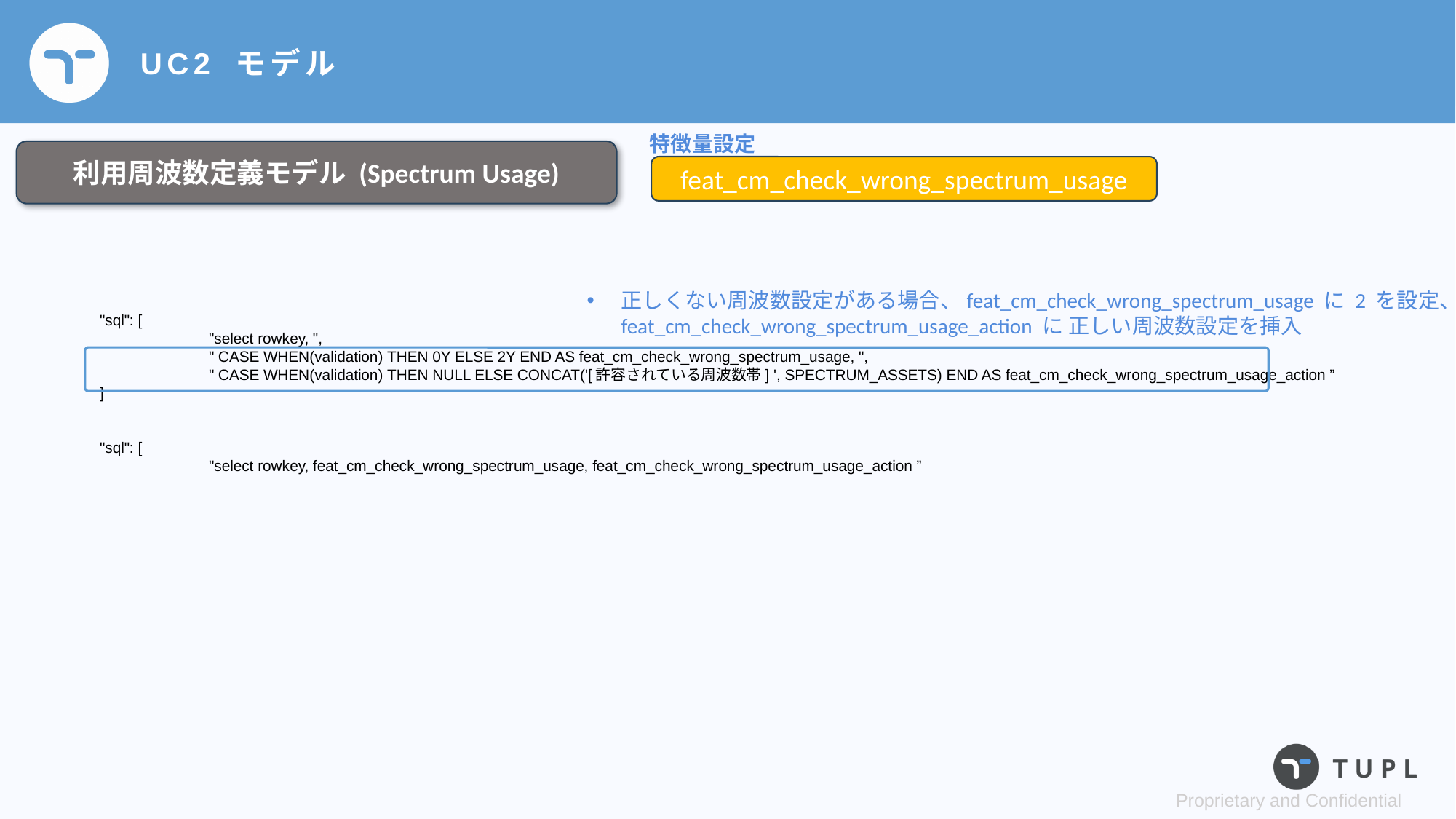

# UC2 モデル
特徴量設定
利用周波数定義モデル (Spectrum Usage)
feat_cm_check_wrong_spectrum_usage
正しくない周波数設定がある場合、feat_cm_check_wrong_spectrum_usage に 2 を設定、 feat_cm_check_wrong_spectrum_usage_action に 正しい周波数設定を挿入
{
	"sql": [
		"select rowkey, ",
		" CASE WHEN(validation) THEN 0Y ELSE 2Y END AS feat_cm_check_wrong_spectrum_usage, ",
		" CASE WHEN(validation) THEN NULL ELSE CONCAT('[許容されている周波数帯] ', SPECTRUM_ASSETS) END AS feat_cm_check_wrong_spectrum_usage_action ”
	]
},
{
	"sql": [
		"select rowkey, feat_cm_check_wrong_spectrum_usage, feat_cm_check_wrong_spectrum_usage_action ”
]
}
]